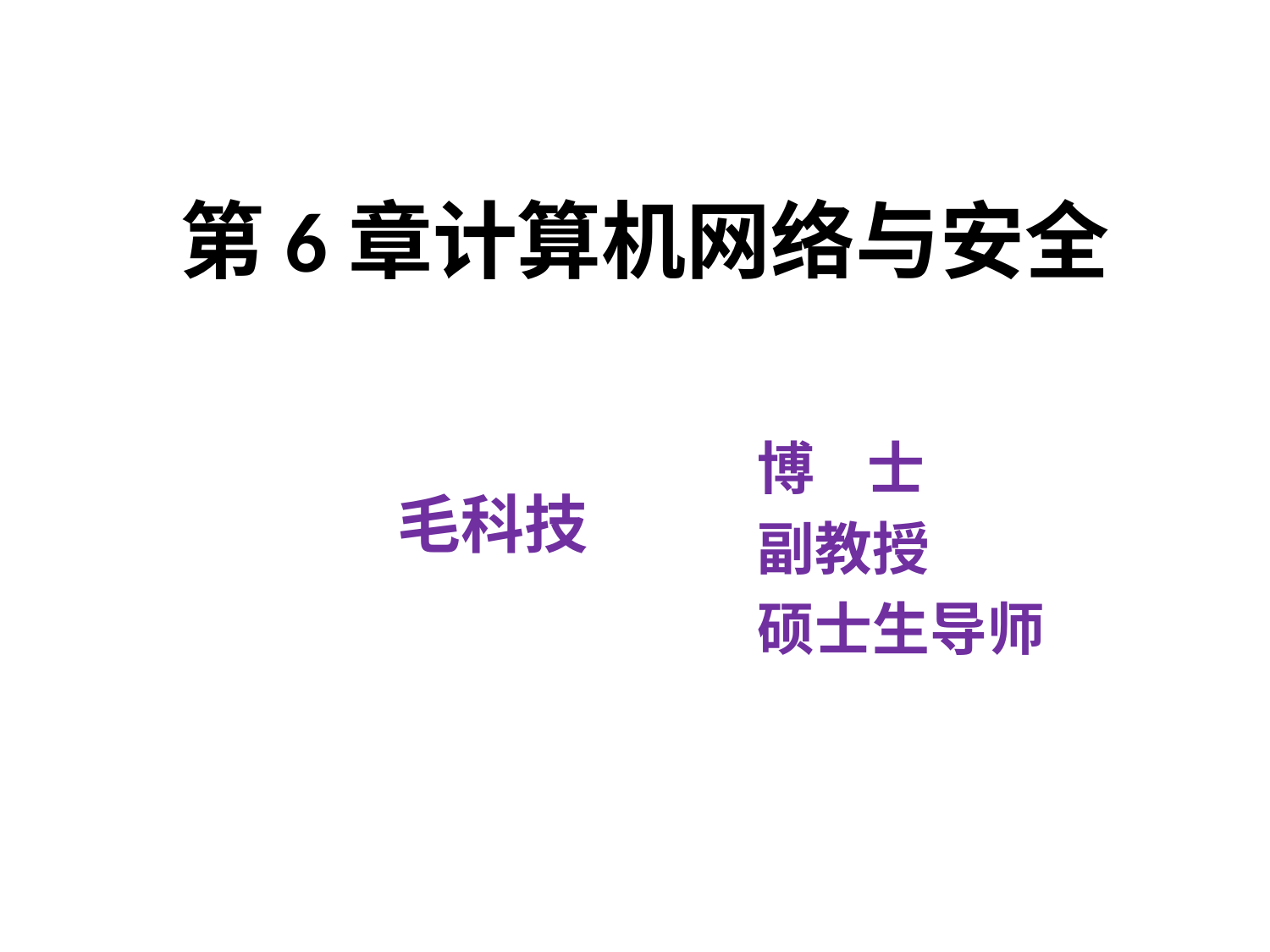

# 第6章计算机网络与安全
博    士
副教授
硕士生导师
毛科技